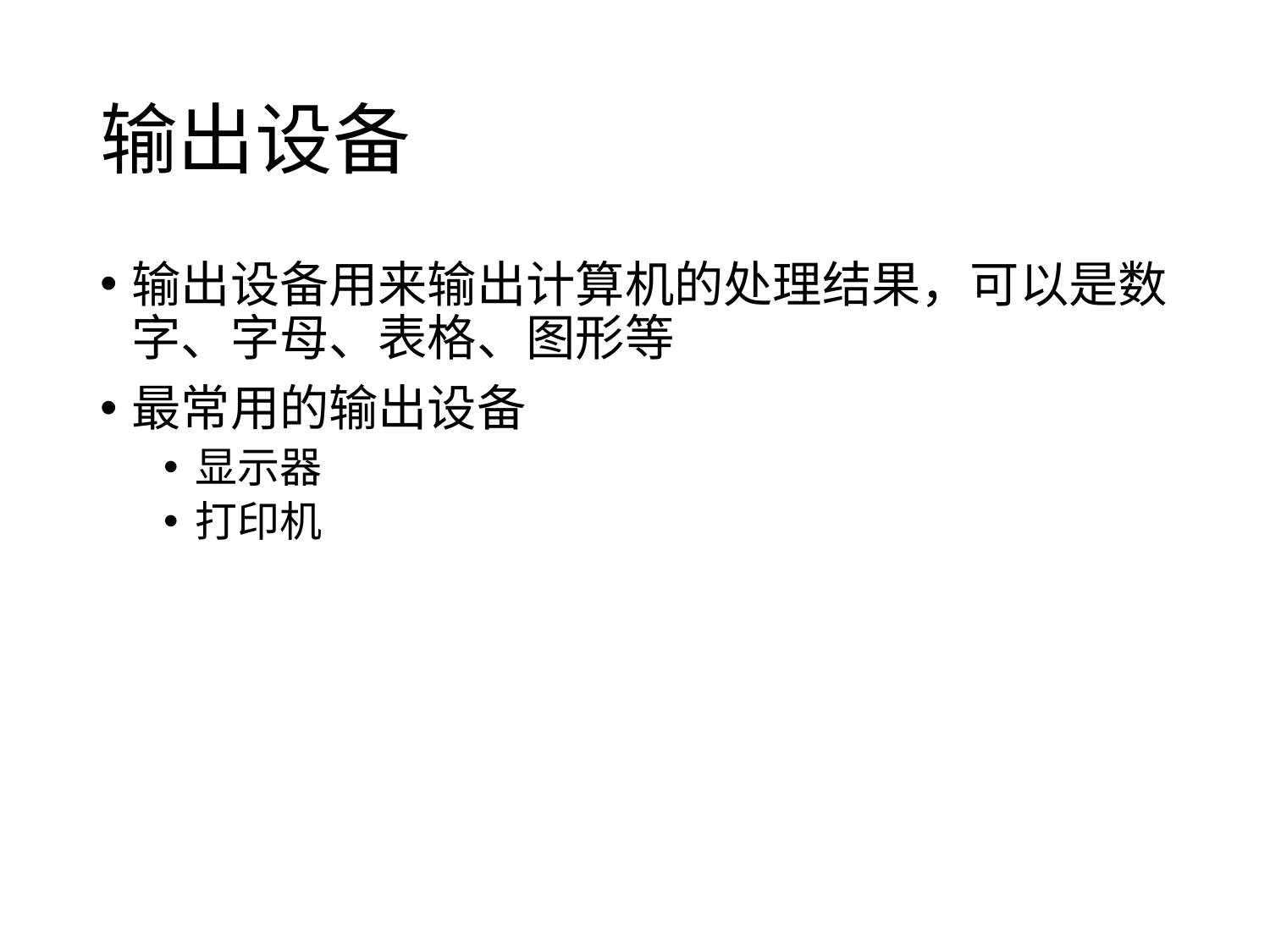

# 输出设备
输出设备用来输出计算机的处理结果，可以是数字、字母、表格、图形等
最常用的输出设备
显示器
打印机